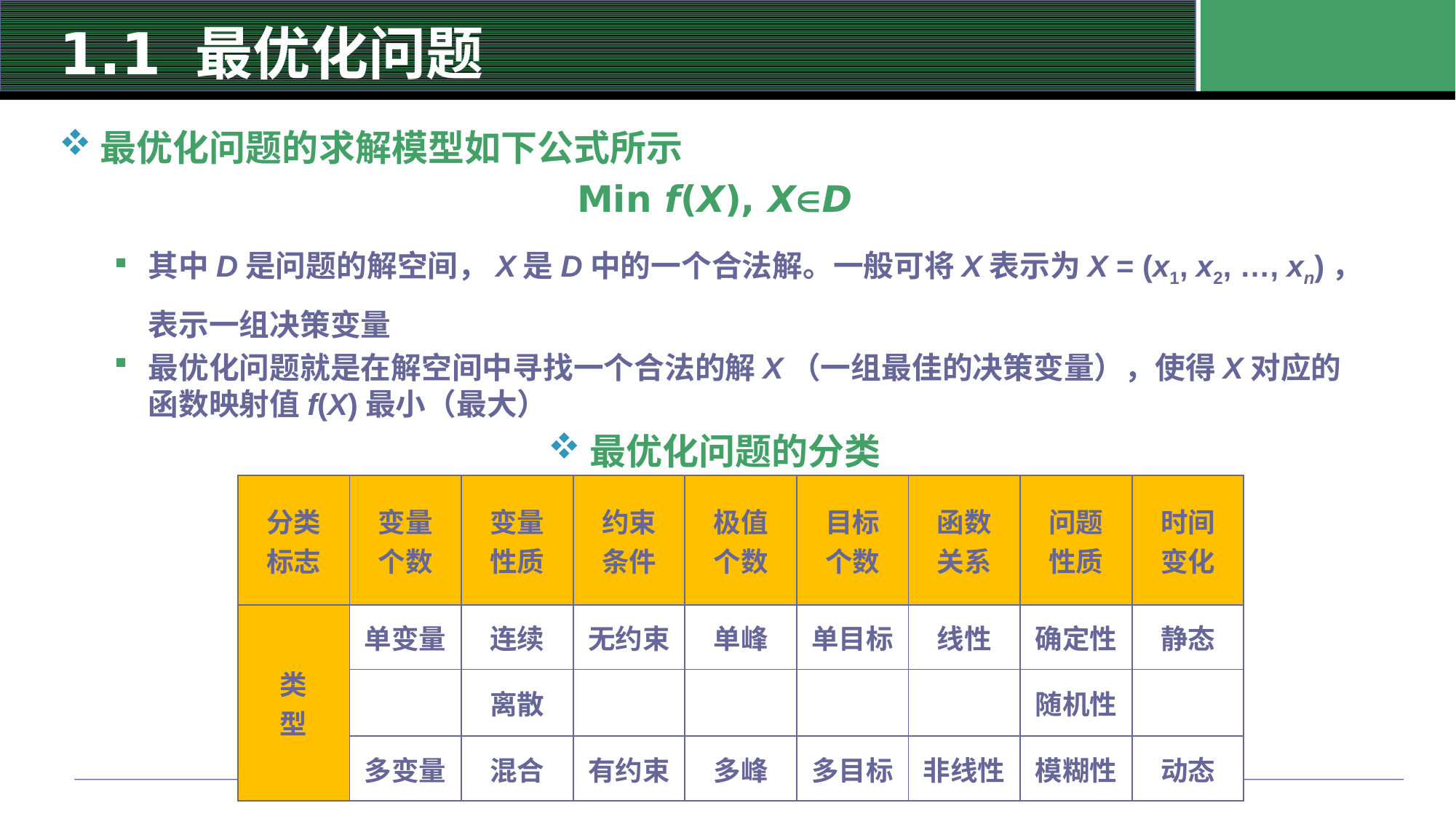

# 1.1 最优化问题
最优化问题的求解模型如下公式所示
Min f(X), X∈D
其中D是问题的解空间，X是D中的一个合法解。一般可将X表示为X = (x1, x2, …, xn)，表示一组决策变量
最优化问题就是在解空间中寻找一个合法的解X（一组最佳的决策变量），使得X对应的函数映射值f(X)最小（最大）
最优化问题的分类
| 分类 标志 | 变量 个数 | 变量 性质 | 约束 条件 | 极值 个数 | 目标 个数 | 函数 关系 | 问题 性质 | 时间 变化 |
| --- | --- | --- | --- | --- | --- | --- | --- | --- |
| 类 型 | 单变量 | 连续 | 无约束 | 单峰 | 单目标 | 线性 | 确定性 | 静态 |
|  |  | 离散 |  |  |  |  | 随机性 |  |
|  | 多变量 | 混合 | 有约束 | 多峰 | 多目标 | 非线性 | 模糊性 | 动态 |